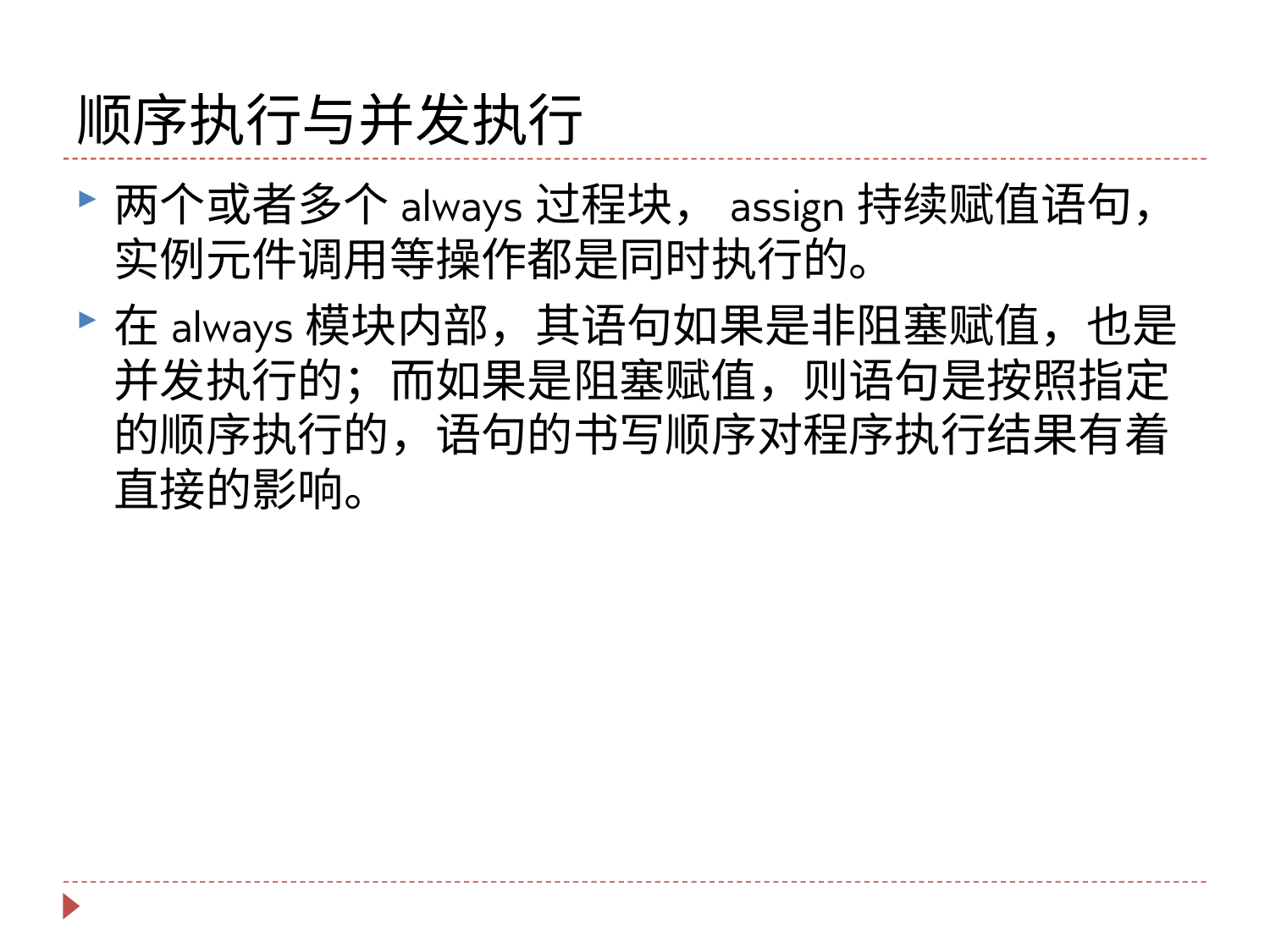

# 顺序执行与并发执行
两个或者多个always过程块，assign持续赋值语句，实例元件调用等操作都是同时执行的。
在always模块内部，其语句如果是非阻塞赋值，也是并发执行的；而如果是阻塞赋值，则语句是按照指定的顺序执行的，语句的书写顺序对程序执行结果有着直接的影响。